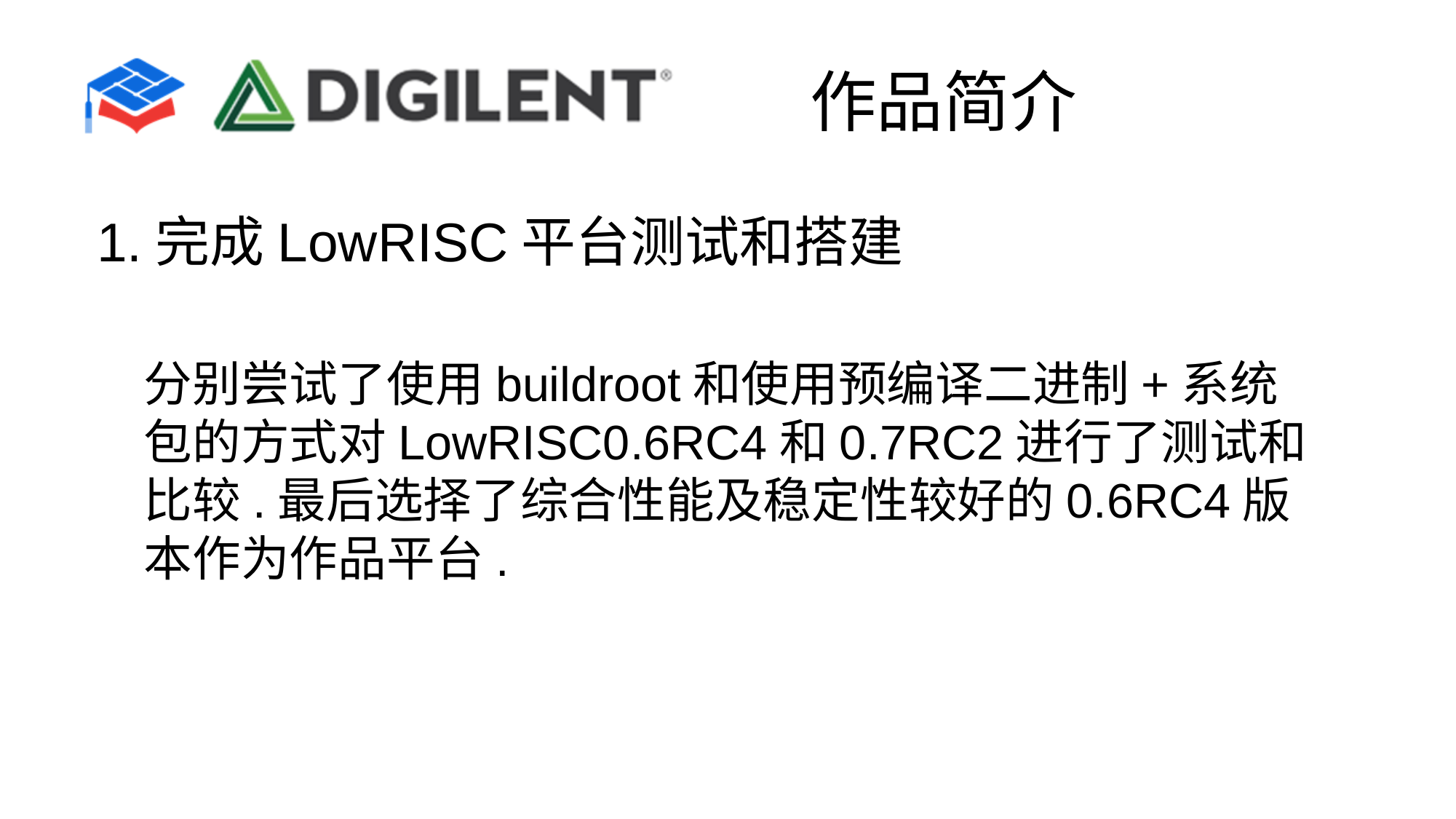

作品简介
1.完成LowRISC平台测试和搭建
分别尝试了使用buildroot和使用预编译二进制+系统包的方式对LowRISC0.6RC4和0.7RC2进行了测试和比较.最后选择了综合性能及稳定性较好的0.6RC4版本作为作品平台.